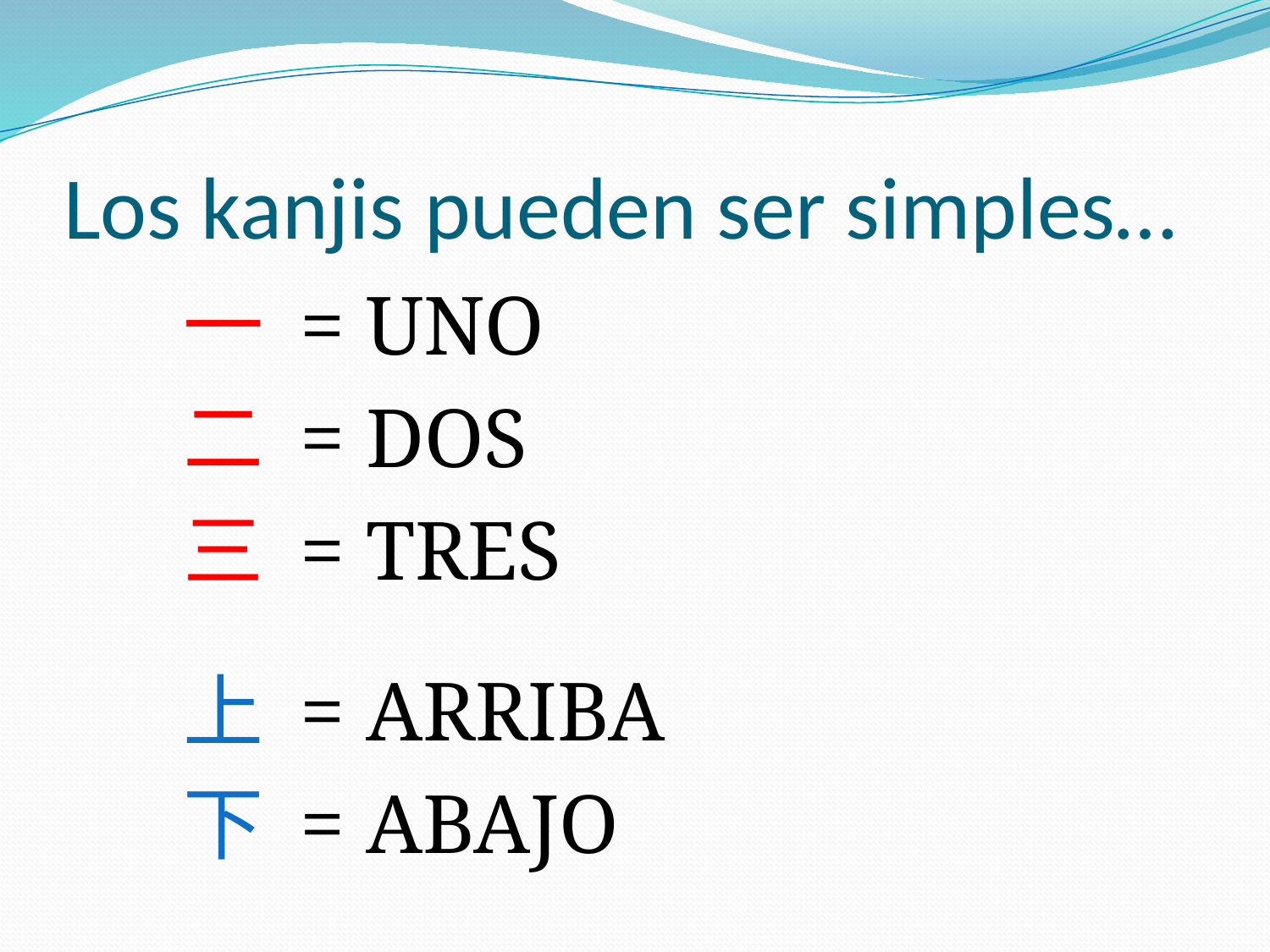

# Los kanjis pueden ser simples…
			一 = UNO
			二 = DOS
			三 = TRES
			上 = ARRIBA
			下 = ABAJO